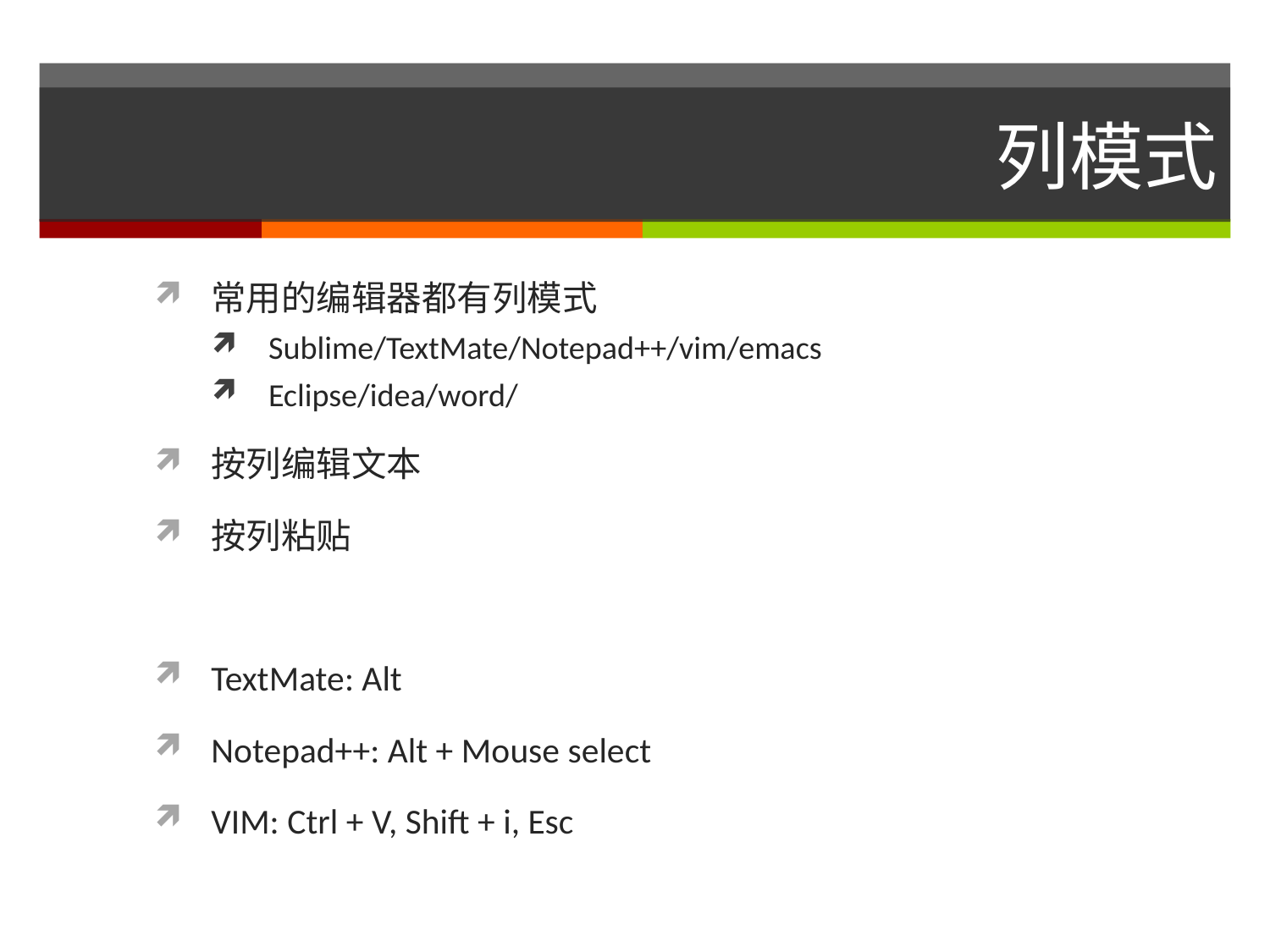

# 列模式
常用的编辑器都有列模式
Sublime/TextMate/Notepad++/vim/emacs
Eclipse/idea/word/
按列编辑文本
按列粘贴

TextMate: Alt
Notepad++: Alt + Mouse select
VIM: Ctrl + V, Shift + i, Esc